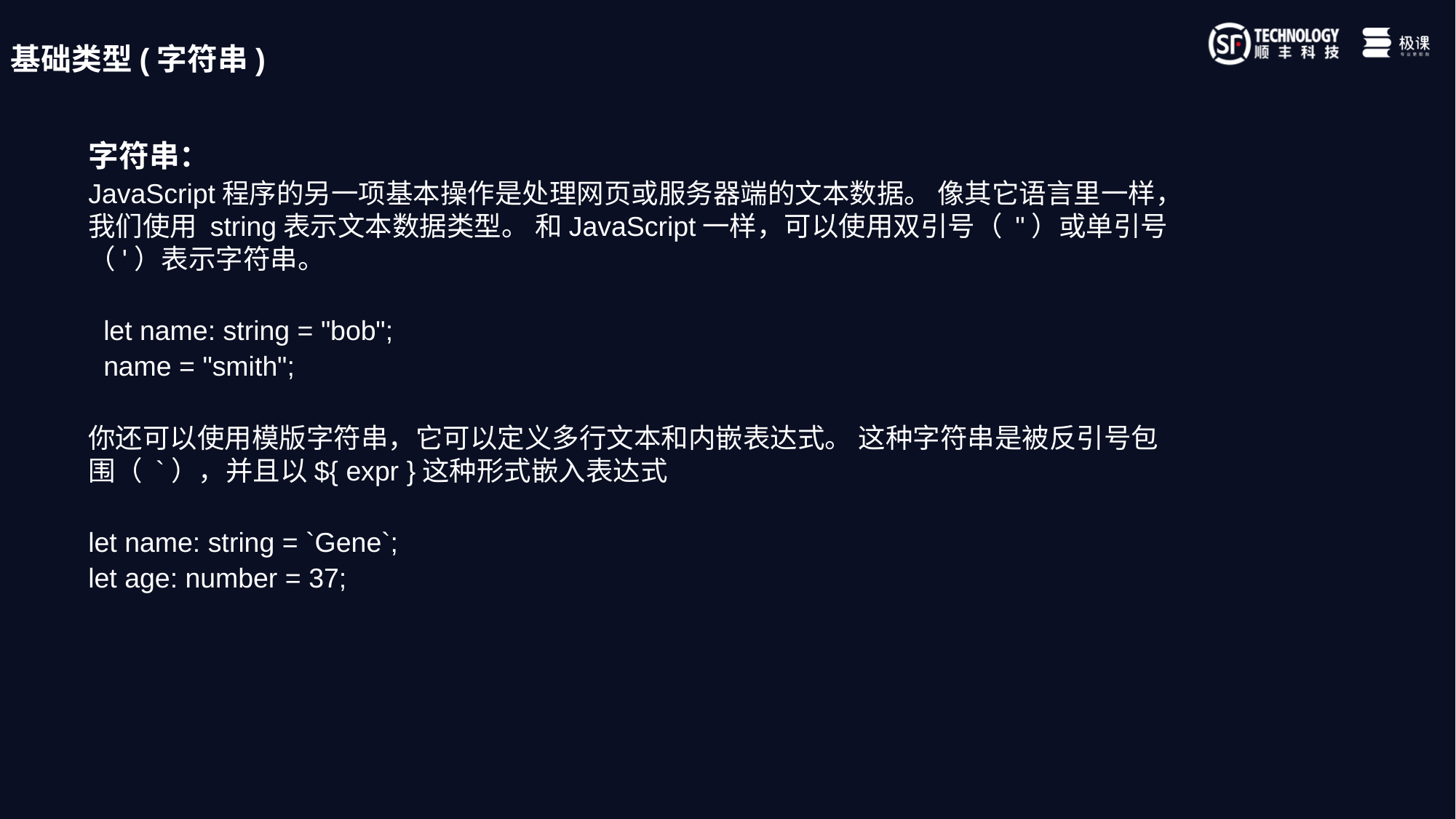

基础类型(字符串)
字符串：
JavaScript程序的另一项基本操作是处理网页或服务器端的文本数据。 像其它语言里一样，我们使用 string表示文本数据类型。 和JavaScript一样，可以使用双引号（ "）或单引号（'）表示字符串。

  let name: string = "bob";
  name = "smith";

你还可以使用模版字符串，它可以定义多行文本和内嵌表达式。 这种字符串是被反引号包围（ `），并且以${ expr }这种形式嵌入表达式

let name: string = `Gene`;
let age: number = 37;